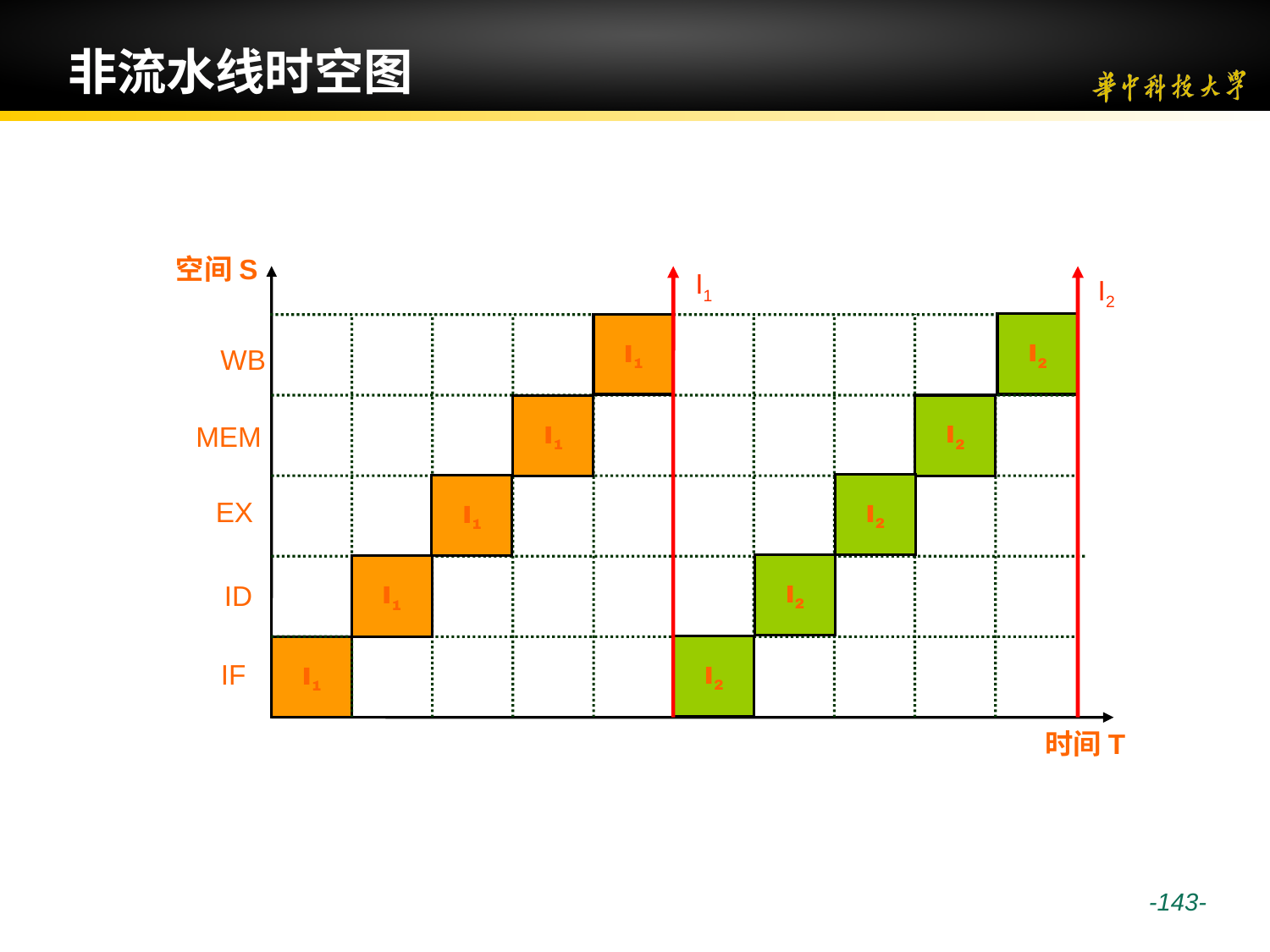

# 非流水线时空图
空间S
I1

I2

I2

I1

WB

I2

I1
MEM
I2
I1

EX
I2
I1

ID
I2
I1

IF

时间T
 -143-